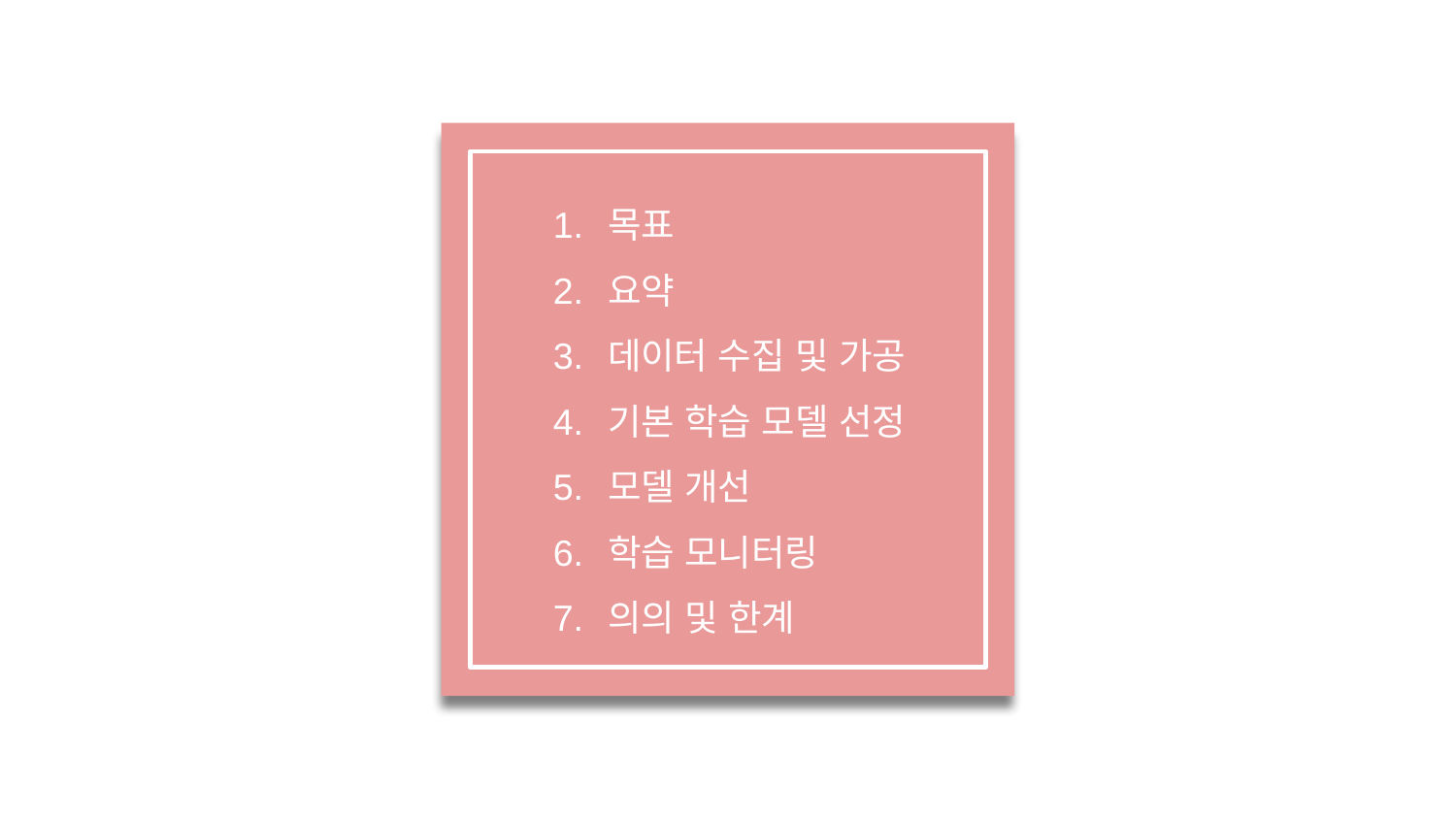

목표
요약
데이터 수집 및 가공
기본 학습 모델 선정
모델 개선
학습 모니터링
의의 및 한계